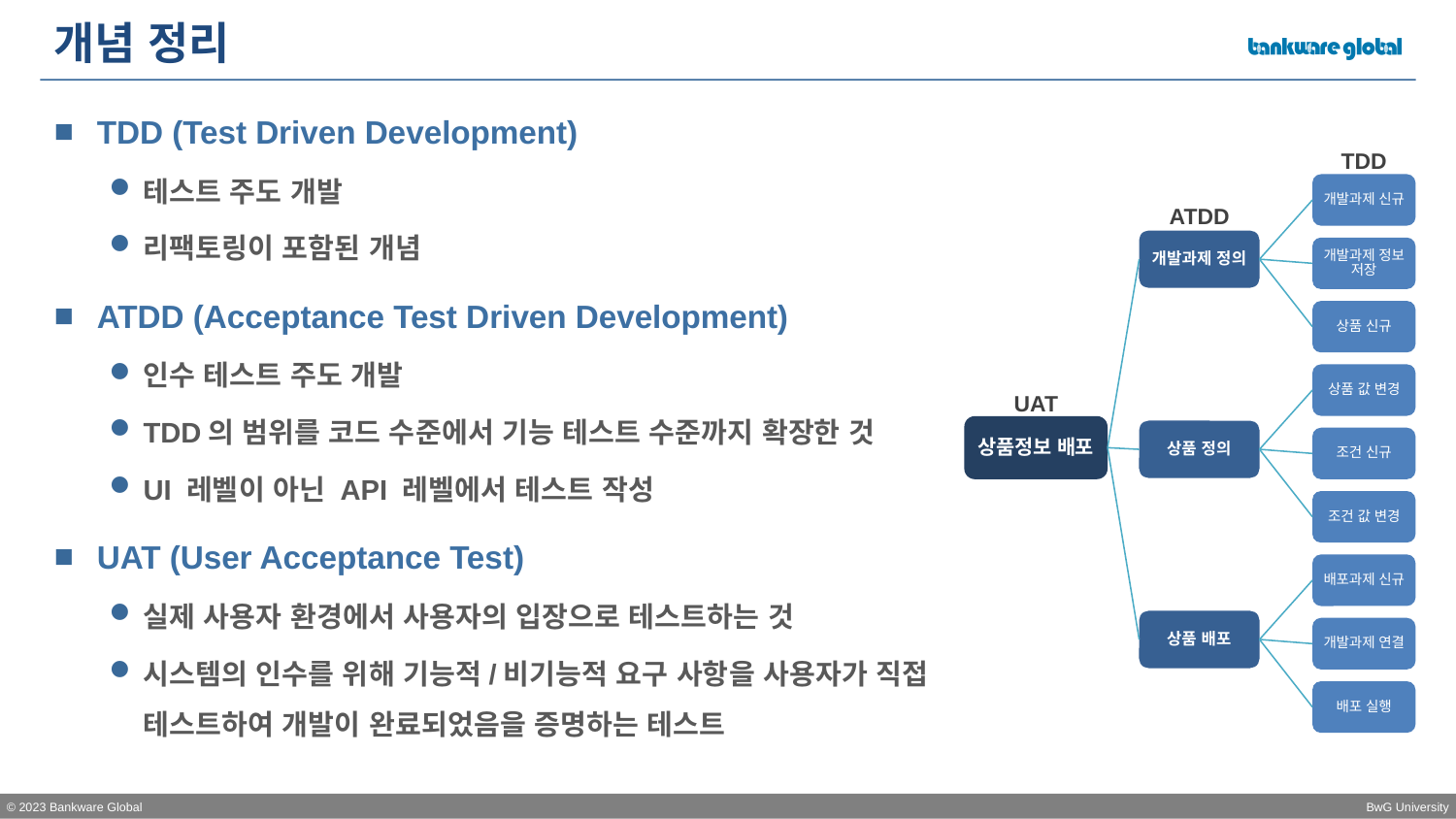

# 개념 정리
TDD (Test Driven Development)
테스트 주도 개발
리팩토링이 포함된 개념
ATDD (Acceptance Test Driven Development)
인수 테스트 주도 개발
TDD의 범위를 코드 수준에서 기능 테스트 수준까지 확장한 것
UI 레벨이 아닌 API 레벨에서 테스트 작성
UAT (User Acceptance Test)
실제 사용자 환경에서 사용자의 입장으로 테스트하는 것
시스템의 인수를 위해 기능적/비기능적 요구 사항을 사용자가 직접 테스트하여 개발이 완료되었음을 증명하는 테스트
TDD
개발과제 신규
ATDD
개발과제 정의
개발과제 정보 저장
상품 신규
상품 값 변경
UAT
상품정보 배포
상품 정의
조건 신규
조건 값 변경
배포과제 신규
상품 배포
개발과제 연결
배포 실행